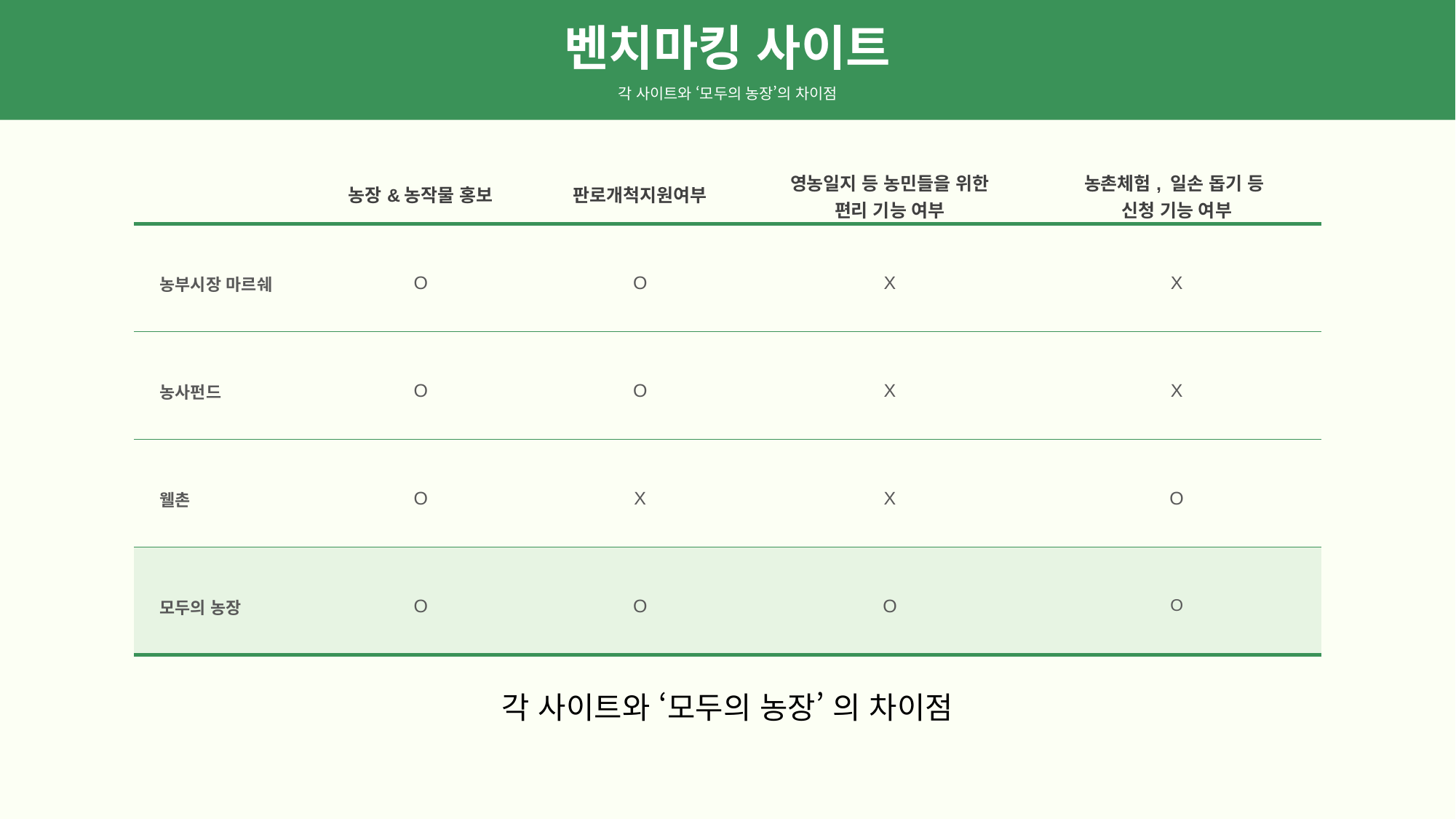

벤치마킹 사이트
각 사이트와 ‘모두의 농장’의 차이점
|  | 농장&농작물 홍보 | 판로개척지원여부 | 영농일지 등 농민들을 위한 편리 기능 여부 | 농촌체험, 일손 돕기 등 신청 기능 여부 |
| --- | --- | --- | --- | --- |
| 농부시장 마르쉐 | O | O | X | X |
| 농사펀드 | O | O | X | X |
| 웰촌 | O | X | X | O |
| 모두의 농장 | O | O | O | O |
각 사이트와 ‘모두의 농장’ 의 차이점